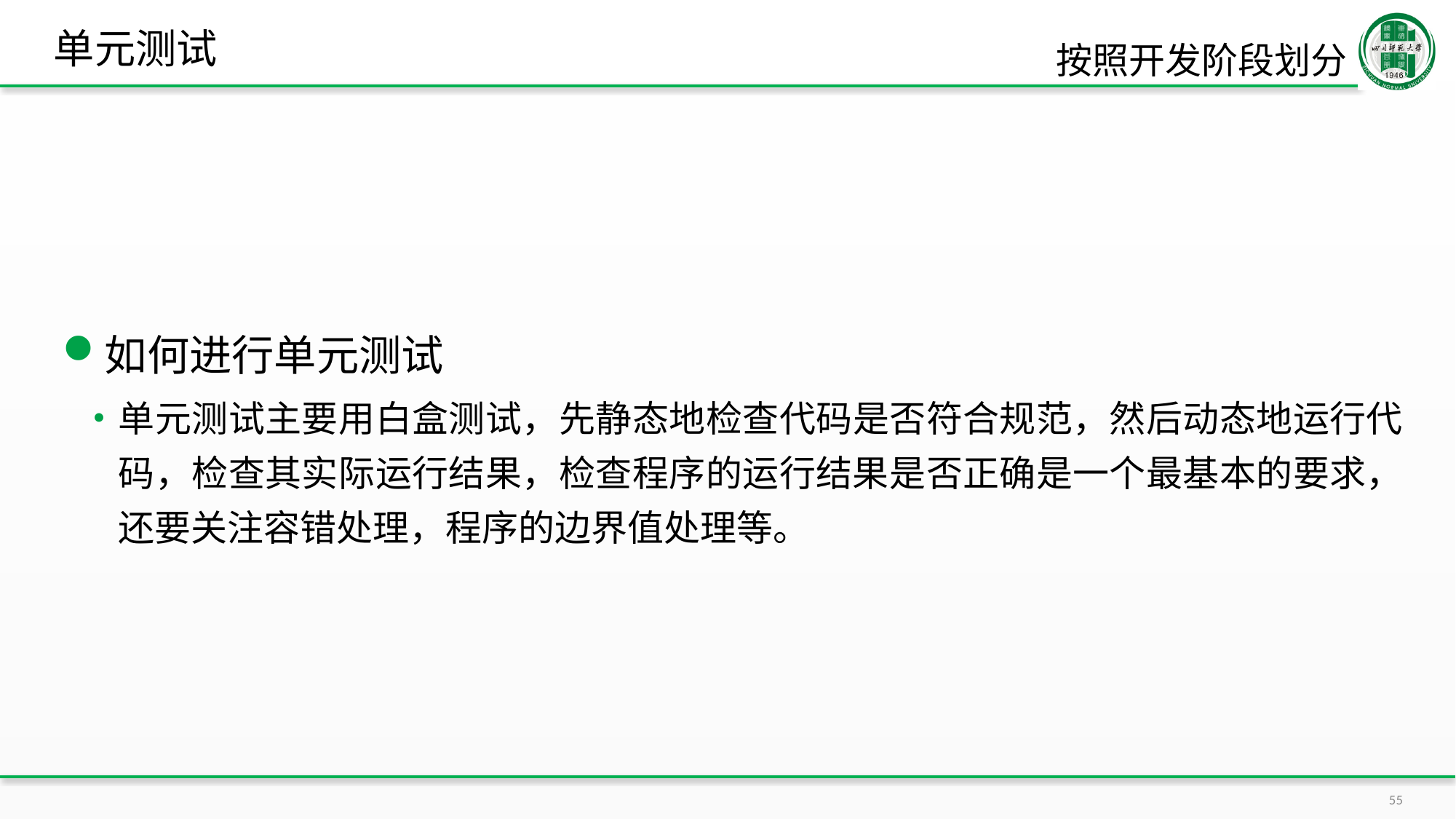

# 单元测试
按照开发阶段划分
如何进行单元测试
单元测试主要用白盒测试，先静态地检查代码是否符合规范，然后动态地运行代码，检查其实际运行结果，检查程序的运行结果是否正确是一个最基本的要求，还要关注容错处理，程序的边界值处理等。
55